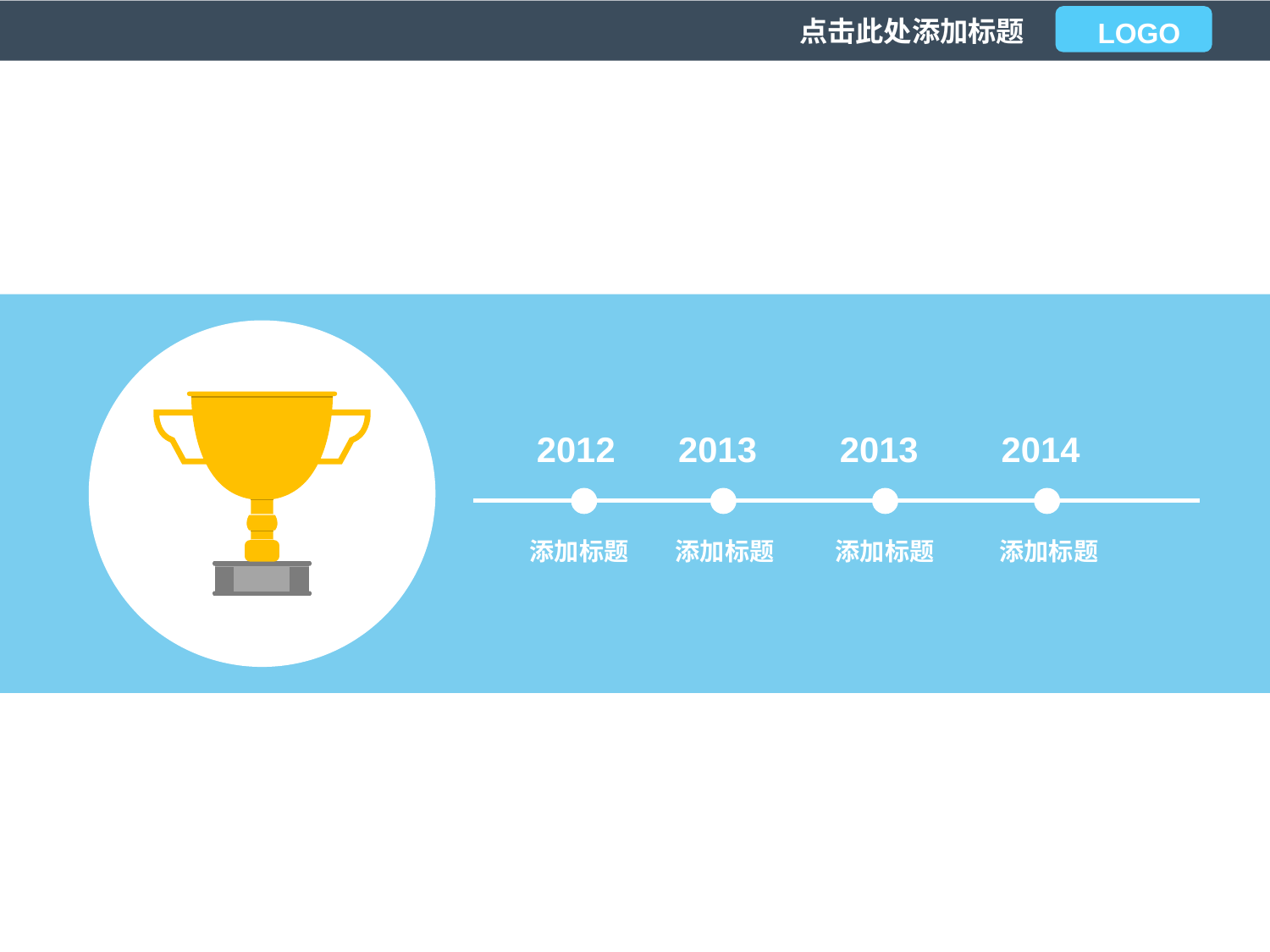

LOGO
点击此处添加标题

2012
2013
2013
2014

添加标题
添加标题
添加标题
添加标题